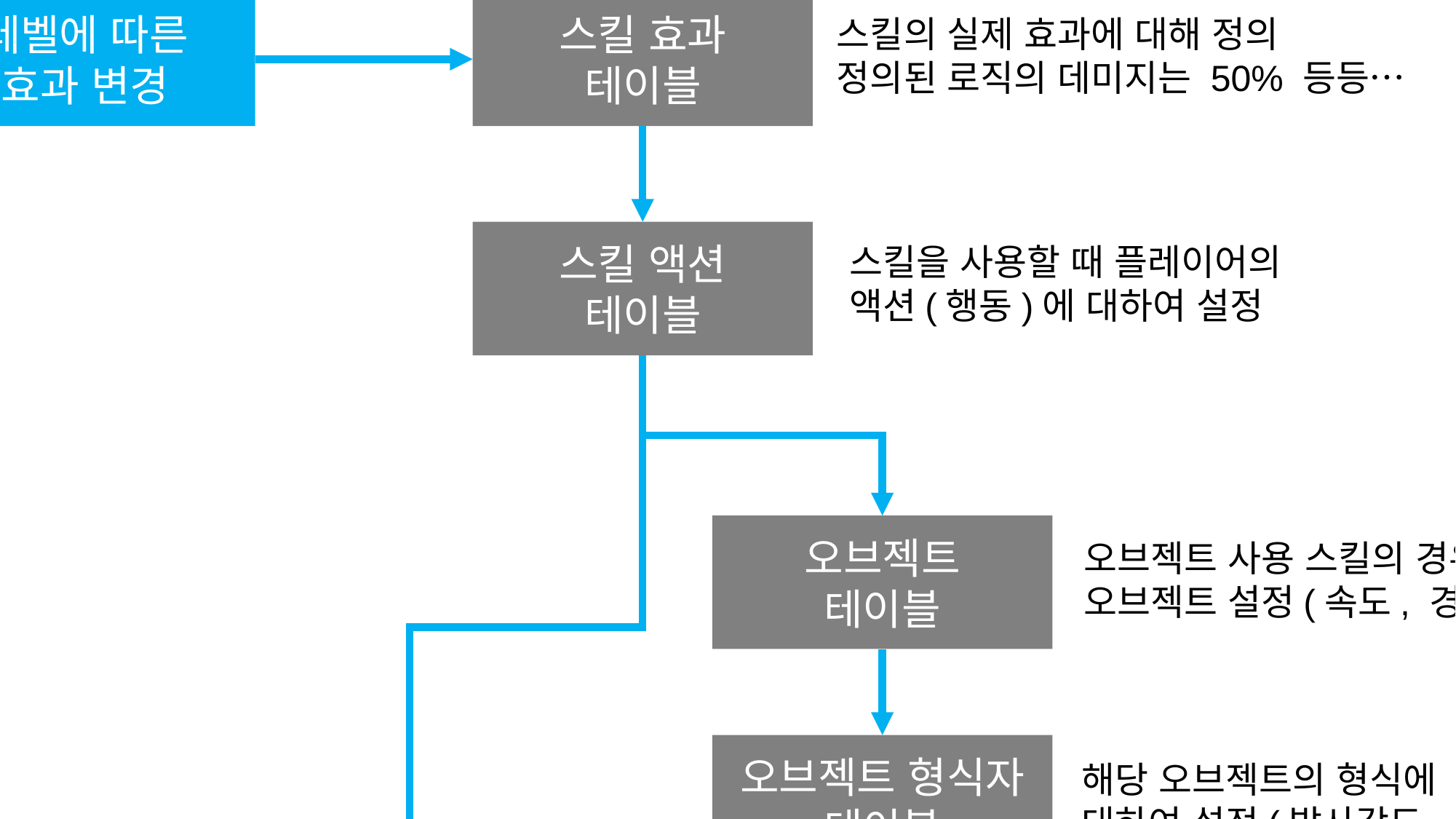

스킬 테이블
레벨에 따른
효과 변경
스킬 효과
테이블
스킬의 실제 효과에 대해 정의
정의된 로직의 데미지는 50% 등등…
스킬 액션
테이블
스킬을 사용할 때 플레이어의
액션(행동)에 대하여 설정
오브젝트
테이블
오브젝트 사용 스킬의 경우
오브젝트 설정(속도, 경로 등…)
오브젝트 형식자
테이블
해당 오브젝트의 형식에
대하여 설정(발사각도, 갯수 등)
스킬 버프
테이블
스킬에 지속적으로 무언가를
주는 효과가 있을 경우 설정
스킬 버프
효과 테이블
해당 버프에 대한 효과값에
대한 상세 설정